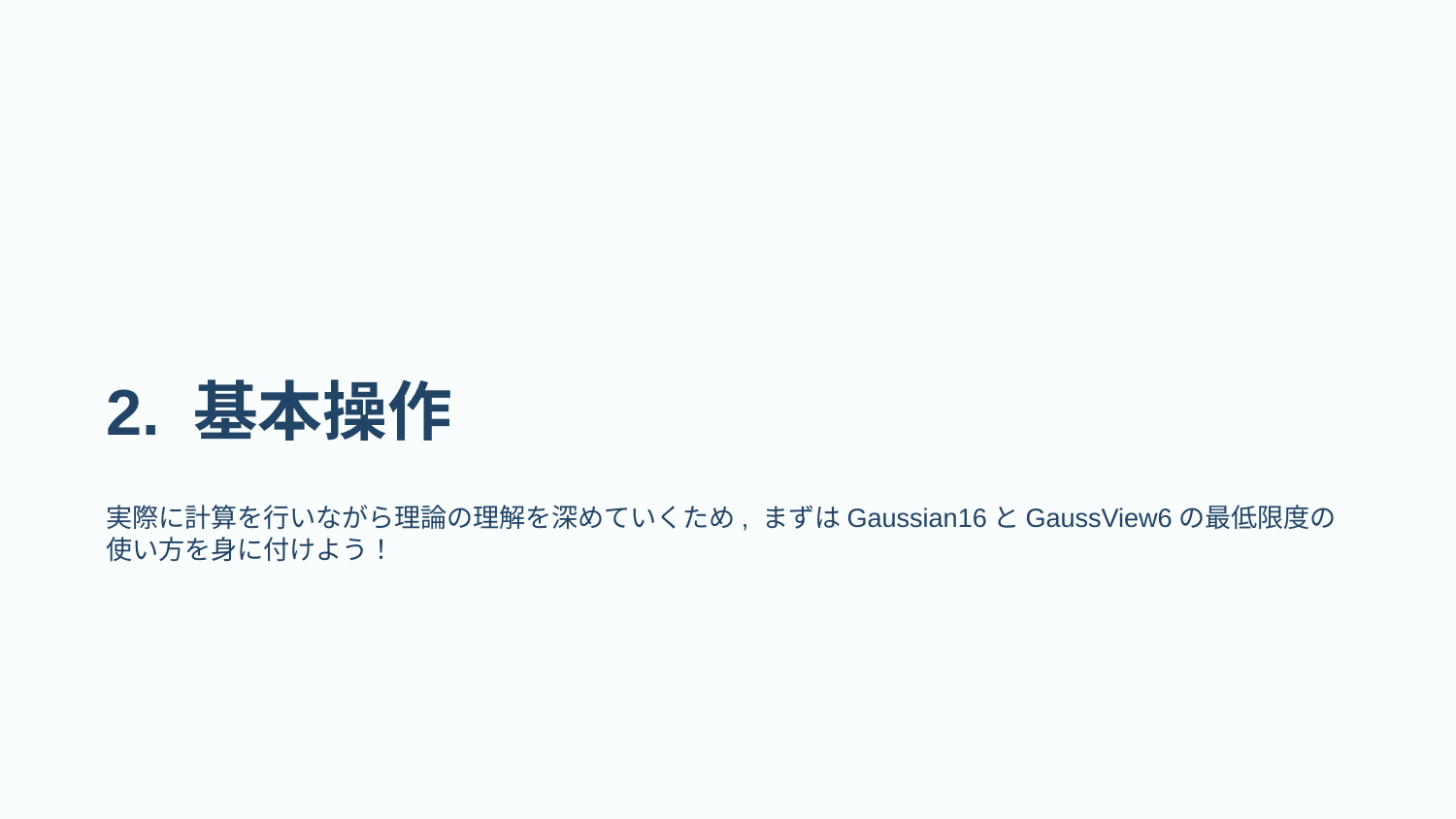

# 2. 基本操作
実際に計算を行いながら理論の理解を深めていくため, まずはGaussian16とGaussView6の最低限度の使い方を身に付けよう！